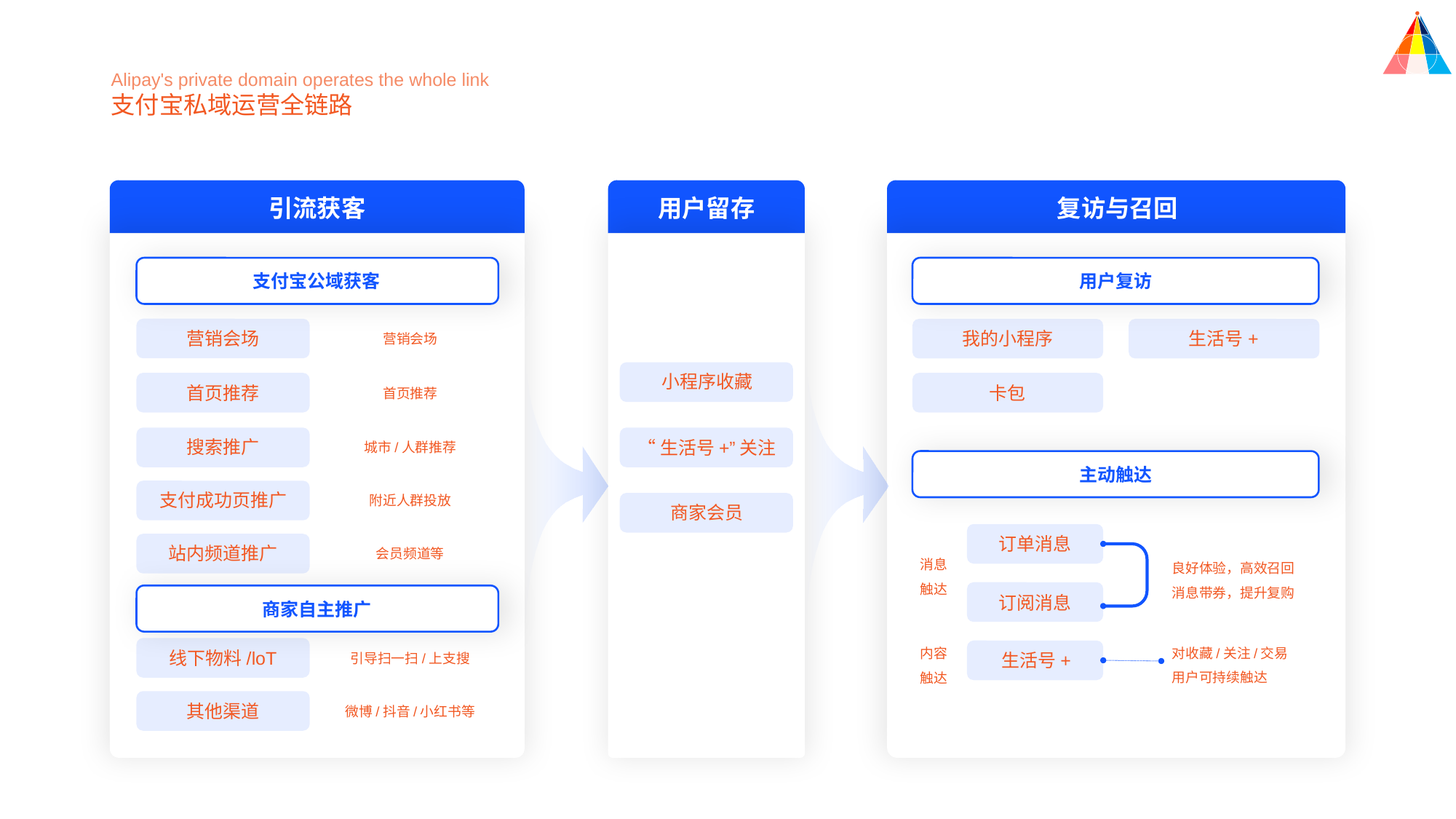

Alipay's private domain operates the whole link
支付宝私域运营全链路

引流获客
用户留存
复访与召回

支付宝公域获客
用户复访

营销会场
我的小程序
生活号+
营销会场

小程序收藏

首页推荐
卡包
首页推荐

搜索推广
“生活号+”关注
城市/人群推荐

主动触达

支付成功页推广
附近人群投放

商家会员

订单消息

站内频道推广
会员频道等
消息
触达

良好体验，高效召回
消息带券，提升复购

订阅消息
商家自主推广
对收藏/关注/交易
用户可持续触达
内容
触达

线下物料/loT
生活号+
引导扫一扫/上支搜

其他渠道
微博/抖音/小红书等